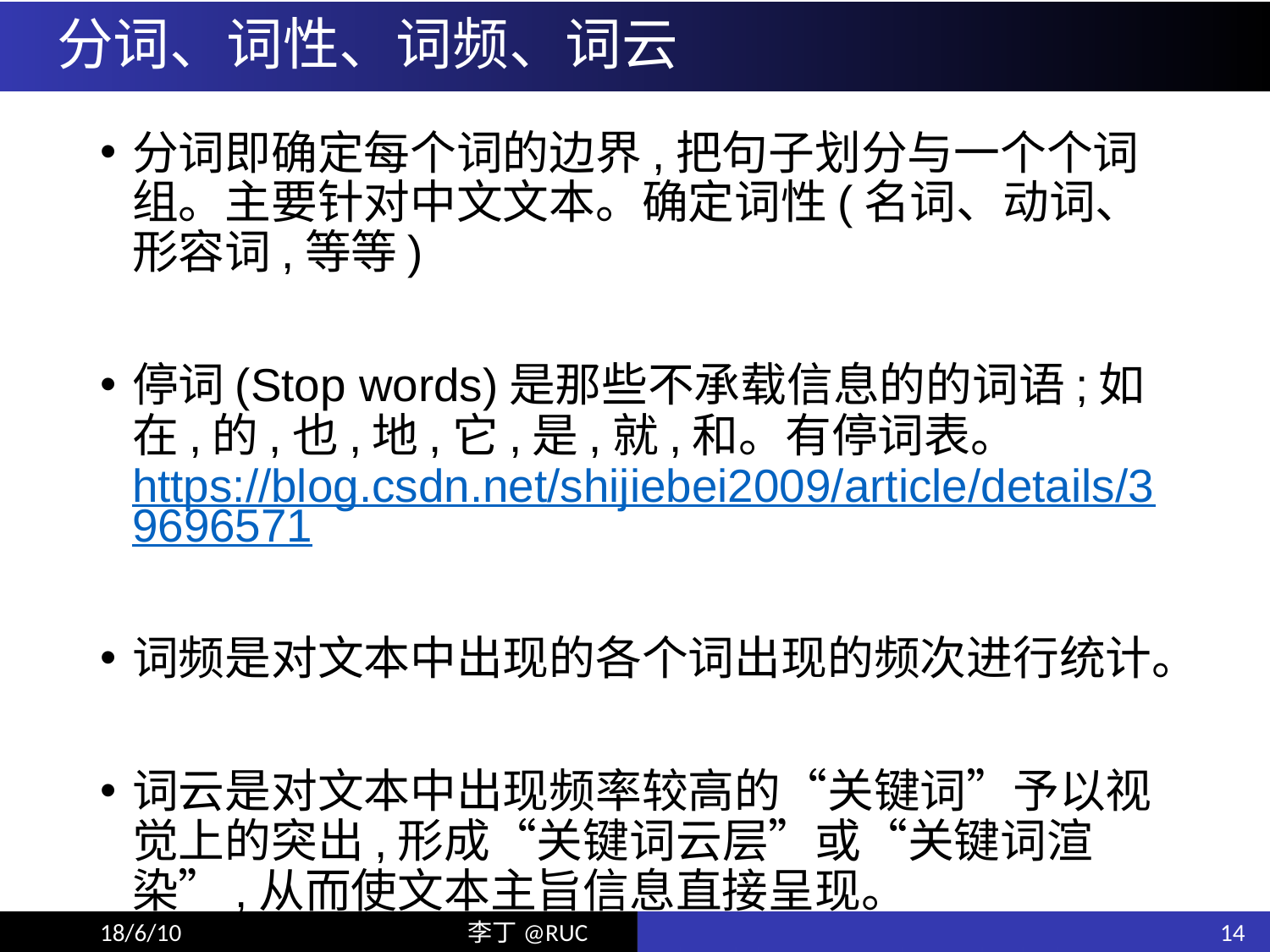

# 分词、词性、词频、词云
分词即确定每个词的边界,把句子划分与一个个词组。主要针对中文文本。确定词性(名词、动词、形容词,等等)

停词(Stop words)是那些不承载信息的的词语;如在,的,也,地,它,是,就,和。有停词表。 https://blog.csdn.net/shijiebei2009/article/details/39696571

词频是对文本中出现的各个词出现的频次进行统计。

词云是对文本中出现频率较高的“关键词”予以视觉上的突出,形成“关键词云层”或“关键词渲染”,从而使文本主旨信息直接呈现。
14
18/6/10
李丁@RUC